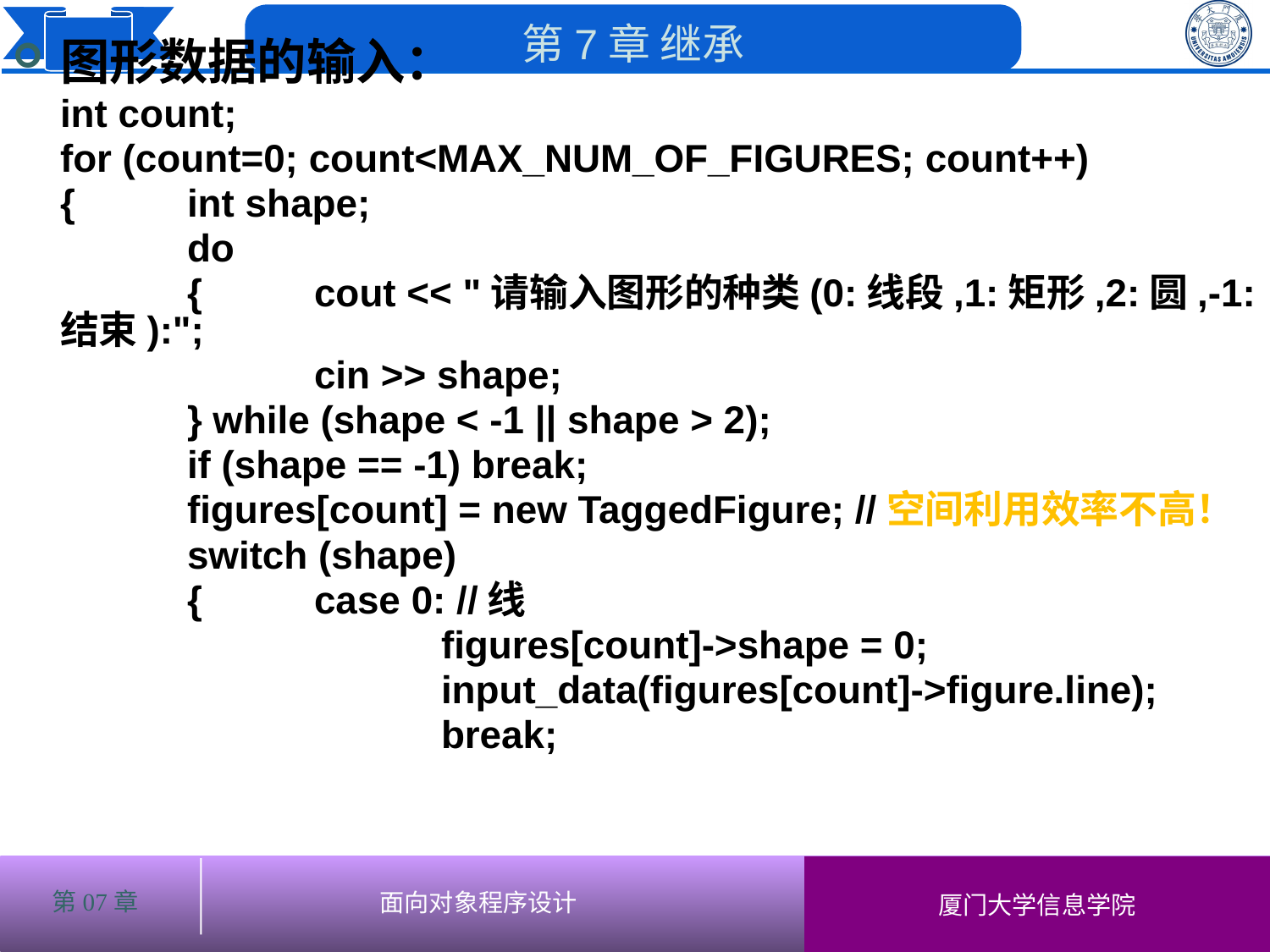

图形数据的输入：
	int count;
	for (count=0; count<MAX_NUM_OF_FIGURES; count++)
	{	int shape;
		do
		{	cout << "请输入图形的种类(0:线段,1:矩形,2:圆,-1:结束):";
			cin >> shape;
		} while (shape < -1 || shape > 2);
		if (shape == -1) break;
		figures[count] = new TaggedFigure; //空间利用效率不高！
		switch (shape)
		{ 	case 0: //线
				figures[count]->shape = 0;
				input_data(figures[count]->figure.line);
  	 			break;